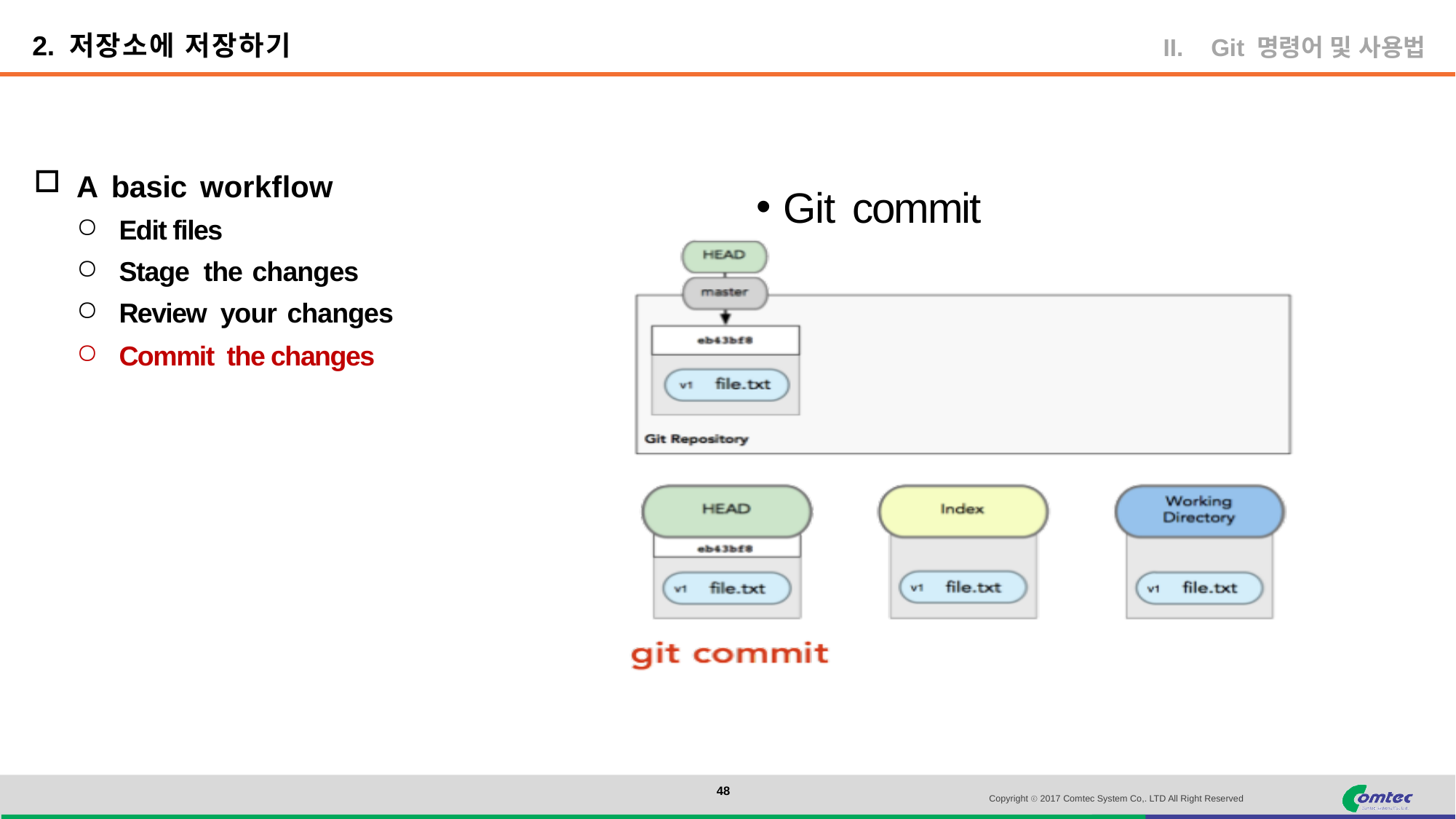

2. 저장소에 저장하기
Git 명령어 및 사용법
A basic workflow
Edit files
Stage  the changes
Review  your changes
Commit  the changes
Git commit